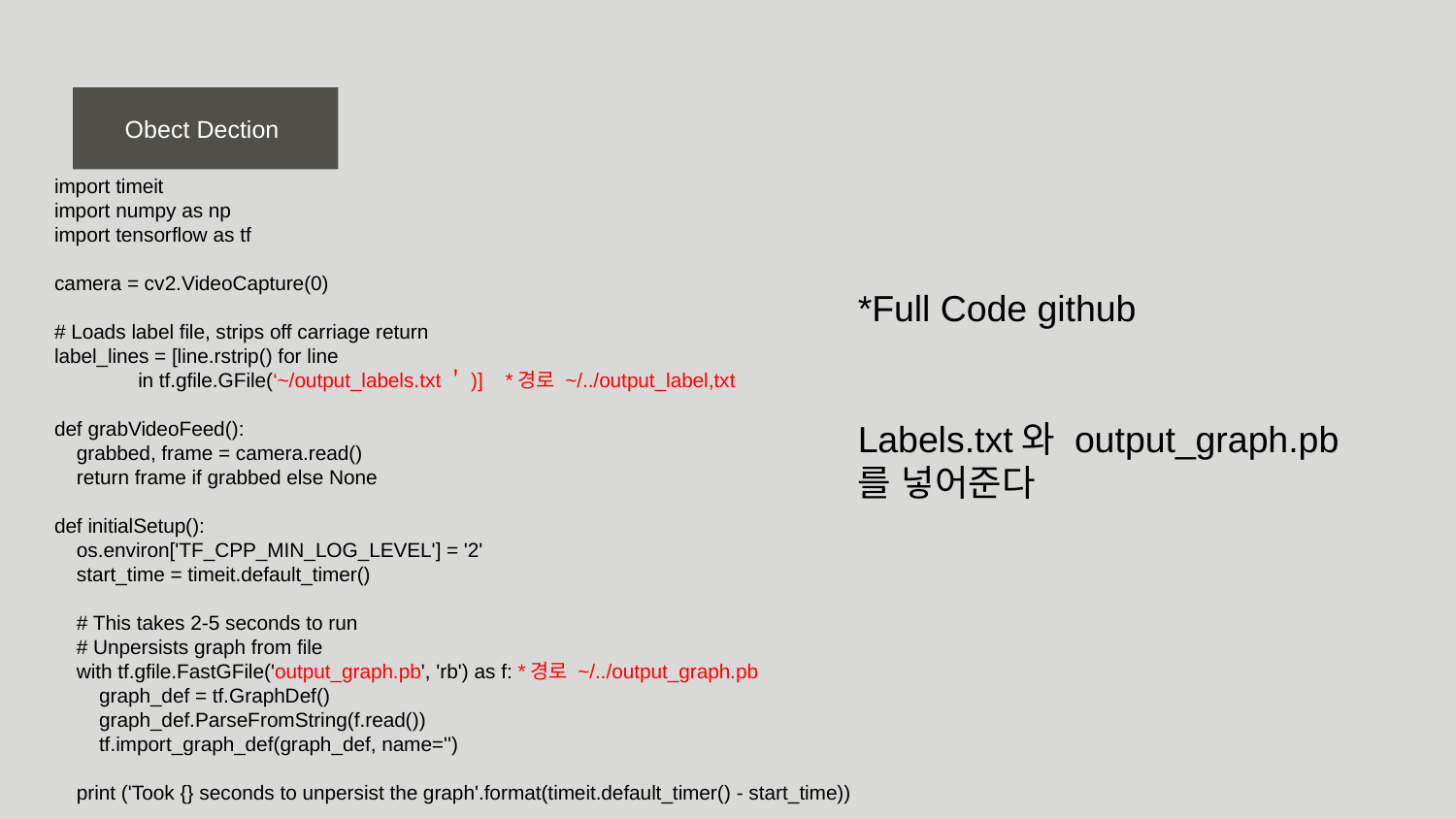

# Obect Dection

import timeit
import numpy as np
import tensorflow as tf

camera = cv2.VideoCapture(0)

# Loads label file, strips off carriage return
label_lines = [line.rstrip() for line
               in tf.gfile.GFile(‘~/output_labels.txt＇)]    *경로 ~/../output_label,txt

def grabVideoFeed():
    grabbed, frame = camera.read()
    return frame if grabbed else None

def initialSetup():
    os.environ['TF_CPP_MIN_LOG_LEVEL'] = '2'
    start_time = timeit.default_timer()

    # This takes 2-5 seconds to run
    # Unpersists graph from file
    with tf.gfile.FastGFile('output_graph.pb', 'rb') as f: *경로 ~/../output_graph.pb
        graph_def = tf.GraphDef()
        graph_def.ParseFromString(f.read())
        tf.import_graph_def(graph_def, name='')

    print ('Took {} seconds to unpersist the graph'.format(timeit.default_timer() - start_time))
*Full Code github

Labels.txt와 output_graph.pb를 넣어준다